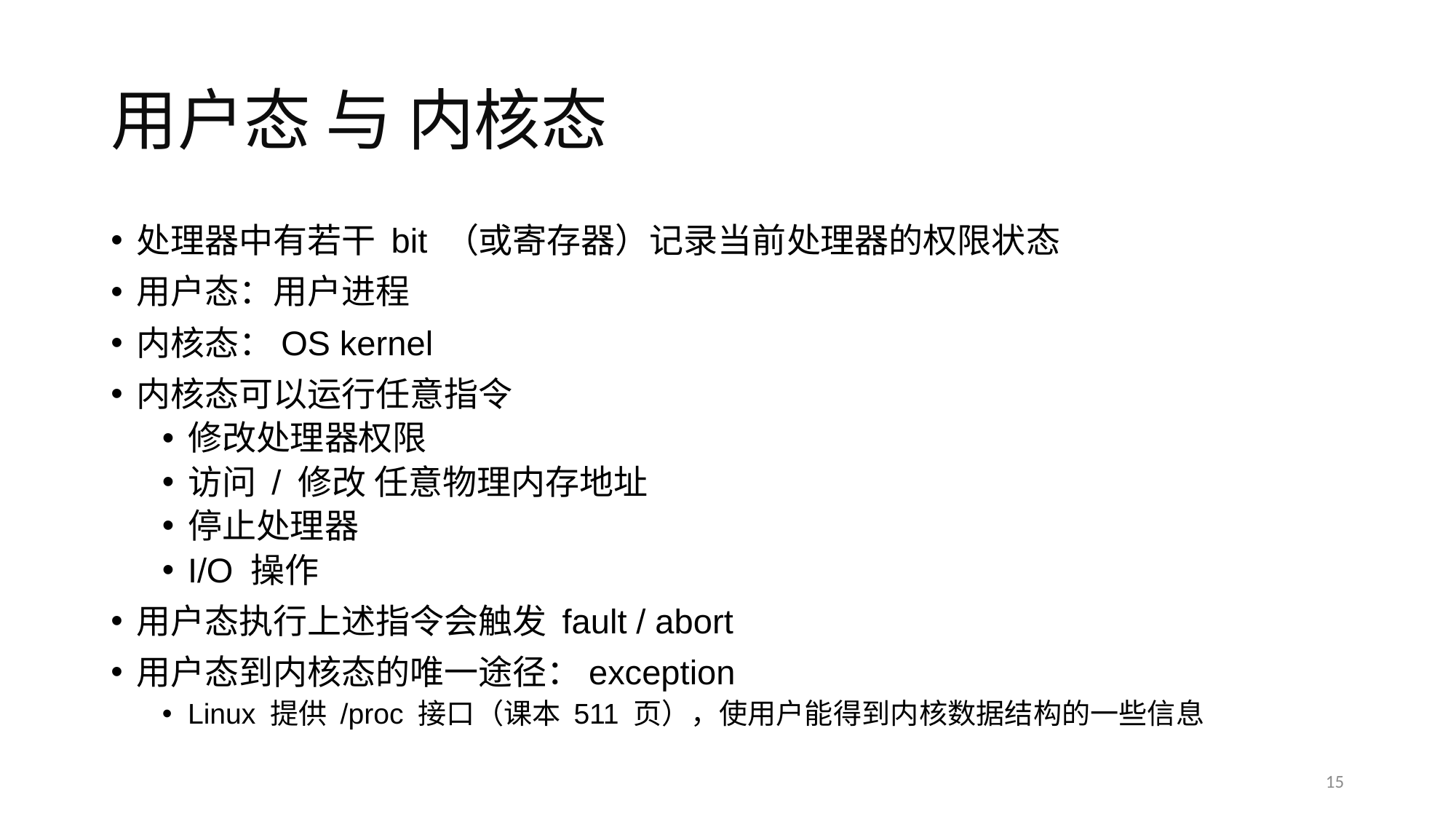

# 用户态 与 内核态
处理器中有若干 bit （或寄存器）记录当前处理器的权限状态
用户态：用户进程
内核态：OS kernel
内核态可以运行任意指令
修改处理器权限
访问 / 修改 任意物理内存地址
停止处理器
I/O 操作
用户态执行上述指令会触发 fault / abort
用户态到内核态的唯一途径：exception
Linux 提供 /proc 接口（课本 511 页），使用户能得到内核数据结构的一些信息
15